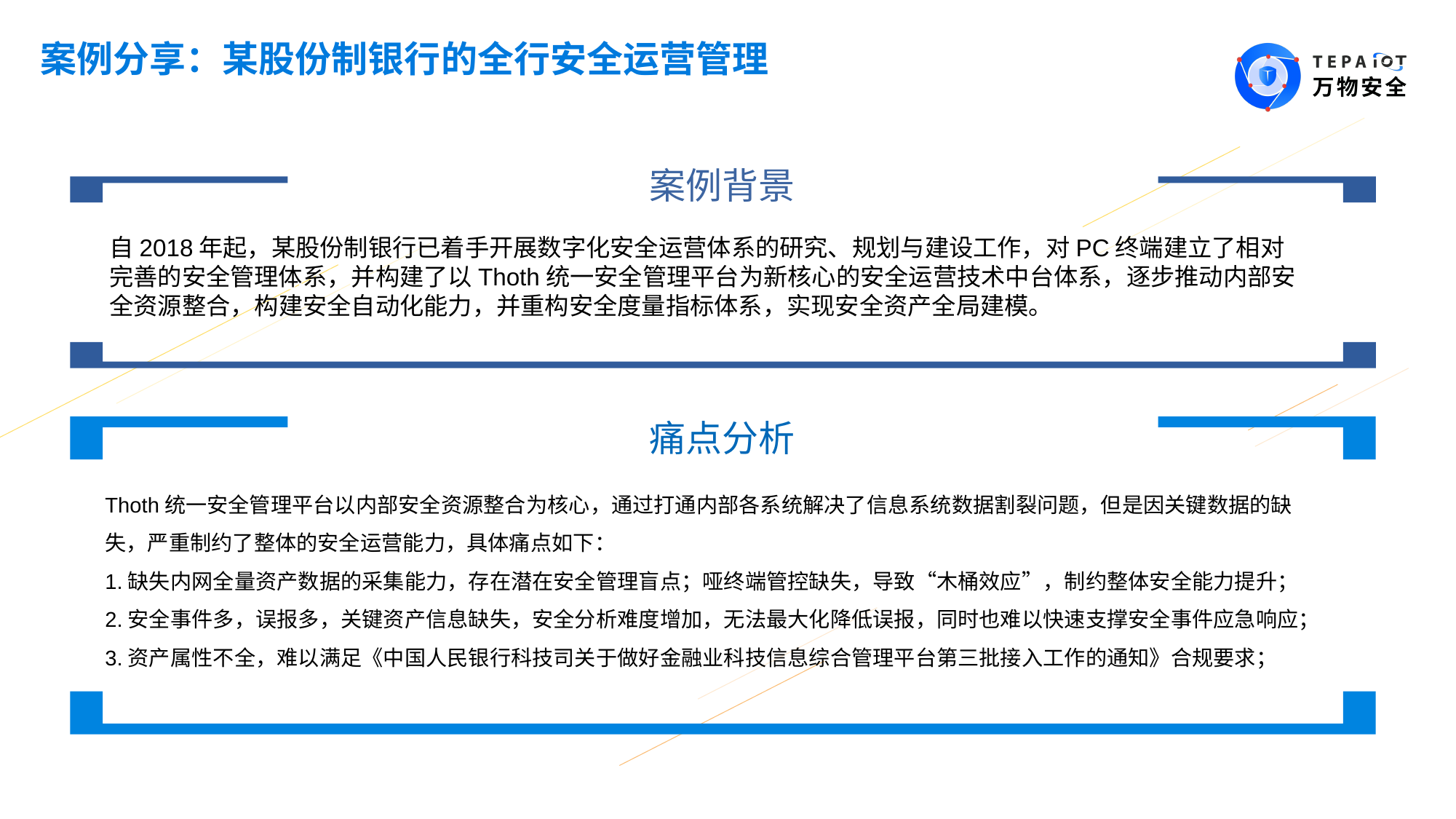

案例分享：某股份制银行的全行安全运营管理
案例背景
Lorem ipsum dolor sit amet, consectetur
自2018年起，某股份制银行已着手开展数字化安全运营体系的研究、规划与建设工作，对PC终端建立了相对完善的安全管理体系，并构建了以Thoth统一安全管理平台为新核心的安全运营技术中台体系，逐步推动内部安全资源整合，构建安全自动化能力，并重构安全度量指标体系，实现安全资产全局建模。

痛点分析
Lorem ipsum dolor sit amet, consectetur
Thoth统一安全管理平台以内部安全资源整合为核心，通过打通内部各系统解决了信息系统数据割裂问题，但是因关键数据的缺失，严重制约了整体的安全运营能力，具体痛点如下：
1.缺失内网全量资产数据的采集能力，存在潜在安全管理盲点；哑终端管控缺失，导致“木桶效应”，制约整体安全能力提升；
2.安全事件多，误报多，关键资产信息缺失，安全分析难度增加，无法最大化降低误报，同时也难以快速支撑安全事件应急响应；
3.资产属性不全，难以满足《中国人民银行科技司关于做好金融业科技信息综合管理平台第三批接入工作的通知》合规要求；